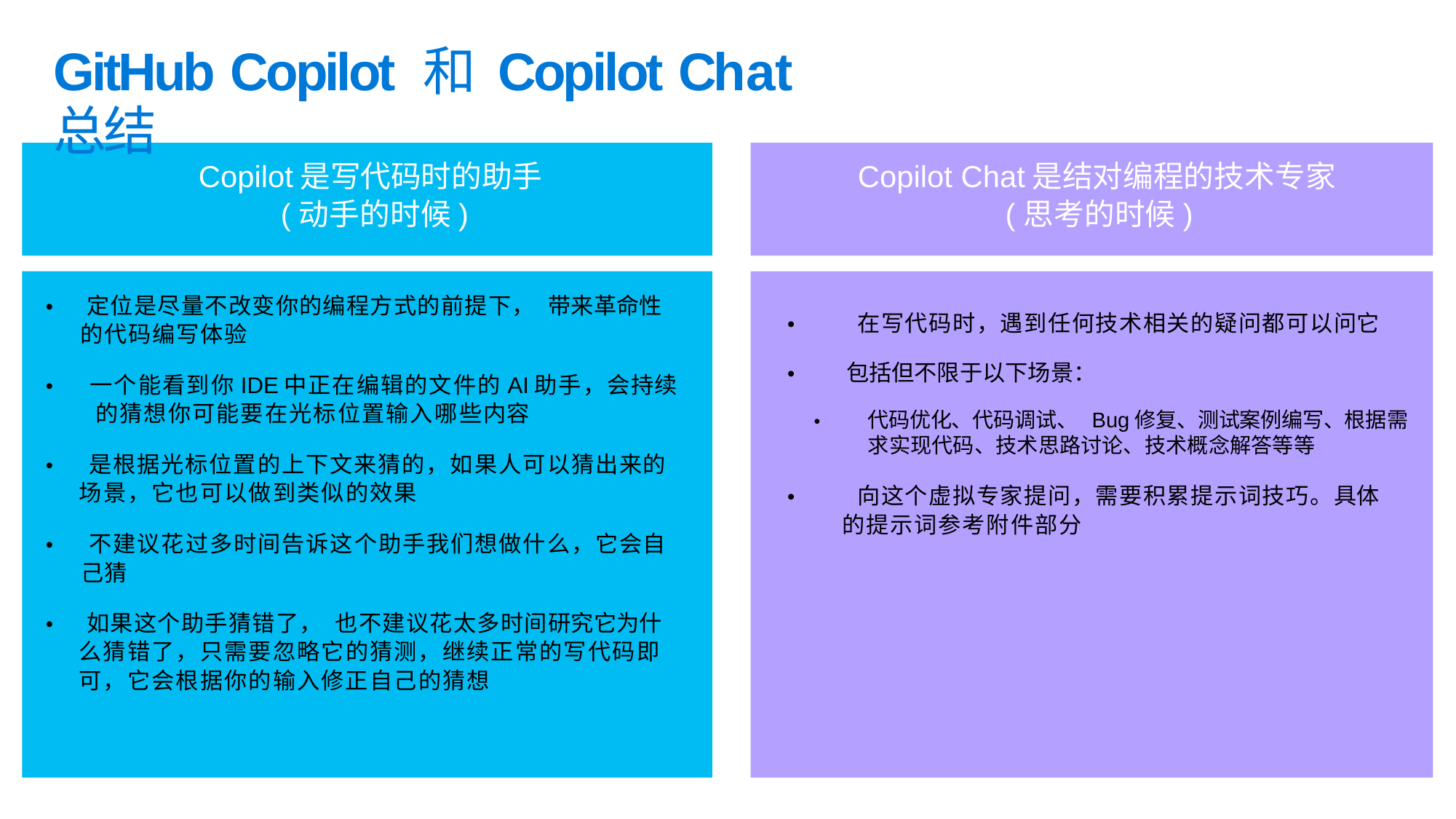

GitHub Copilot 和 Copilot Chat 总结

Copilot是写代码时的助手
(动手的时候)

Copilot Chat是结对编程的技术专家
(思考的时候)

•    定位是尽量不改变你的编程方式的前提下，  带来革命性       的代码编写体验
•    一个能看到你IDE中正在编辑的文件的AI助手，会持续          的猜想你可能要在光标位置输入哪些内容
•    是根据光标位置的上下文来猜的，如果人可以猜出来的       场景，它也可以做到类似的效果
•    不建议花过多时间告诉这个助手我们想做什么，它会自       己猜

•    如果这个助手猜错了，  也不建议花太多时间研究它为什       么猜错了，只需要忽略它的猜测，继续正常的写代码即       可，它会根据你的输入修正自己的猜想

•        在写代码时，遇到任何技术相关的疑问都可以问它
•        包括但不限于以下场景：
•         代码优化、代码调试、  Bug修复、测试案例编写、根据需      求实现代码、技术思路讨论、技术概念解答等等

•        向这个虚拟专家提问，需要积累提示词技巧。具体         的提示词参考附件部分